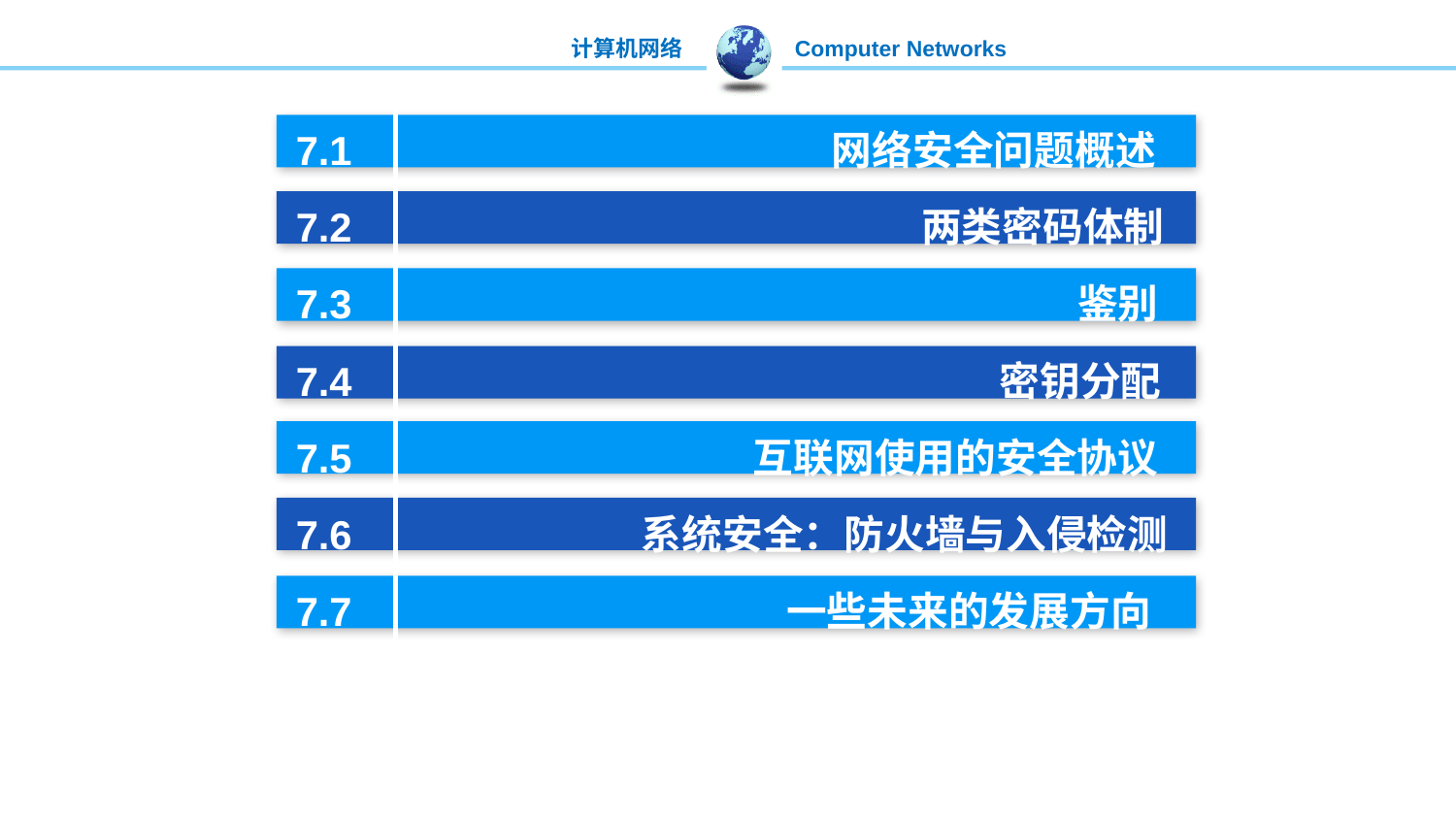

7.1 			        网络安全问题概述
7.2 				   两类密码体制
7.3 				                 鉴别
7.4  				          密钥分配
7.5  		              互联网使用的安全协议
7.6  		    系统安全：防火墙与入侵检测
7.7  		                 一些未来的发展方向
7.8 			     一些未来的发展方向